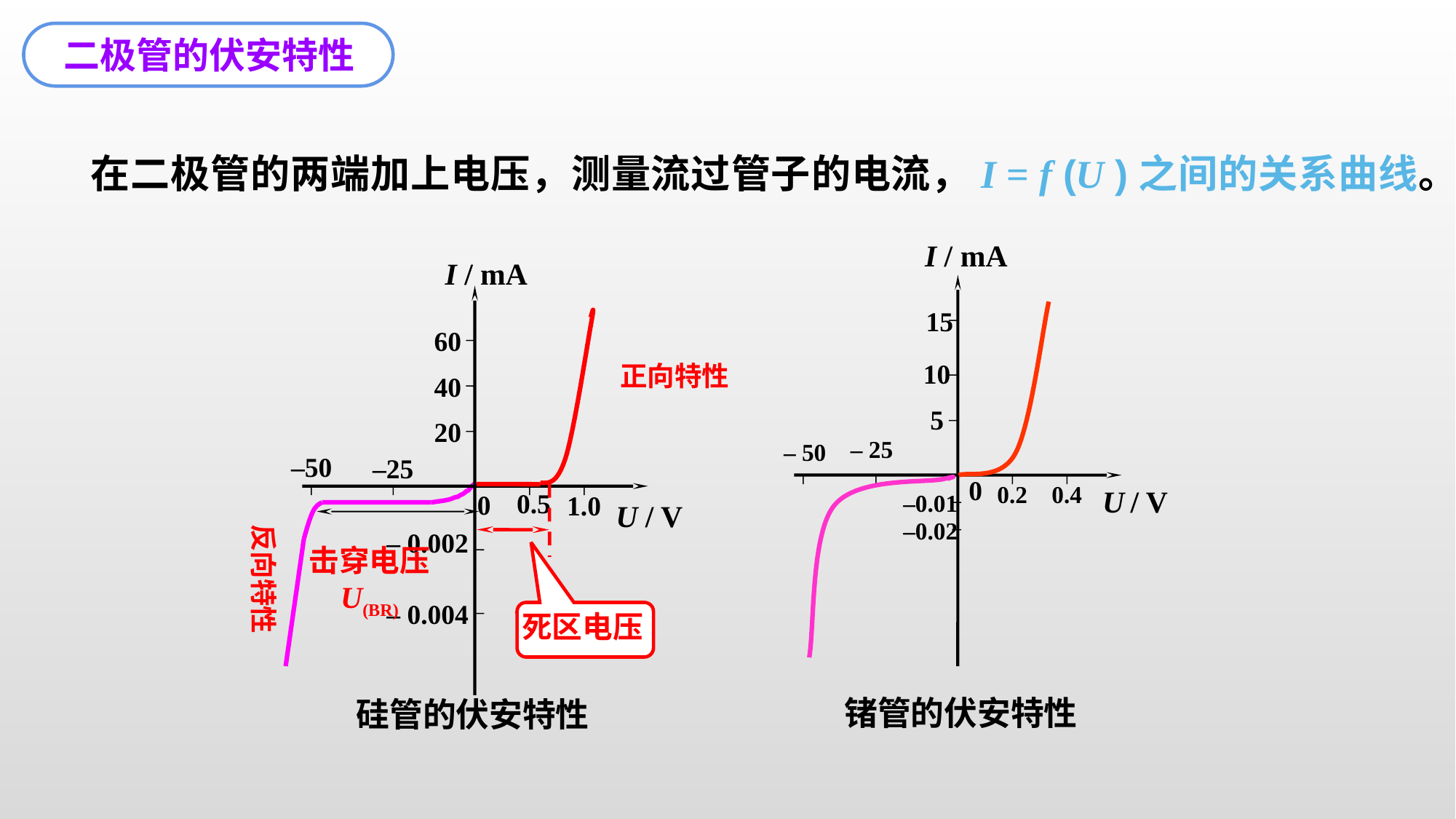

二极管的伏安特性
　　在二极管的两端加上电压，测量流过管子的电流，I = f (U )之间的关系曲线。
I / mA

15

10

5

– 25
0
0.2
0.4

U / V
–0.01

–0.02

锗管的伏安特性
– 50
I / mA

60

40

20

–50
–25
0.5
0
1.0

U / V
– 0.002

– 0.004

正向特性

击穿电压
U(BR)
反向特性

死区电压

硅管的伏安特性